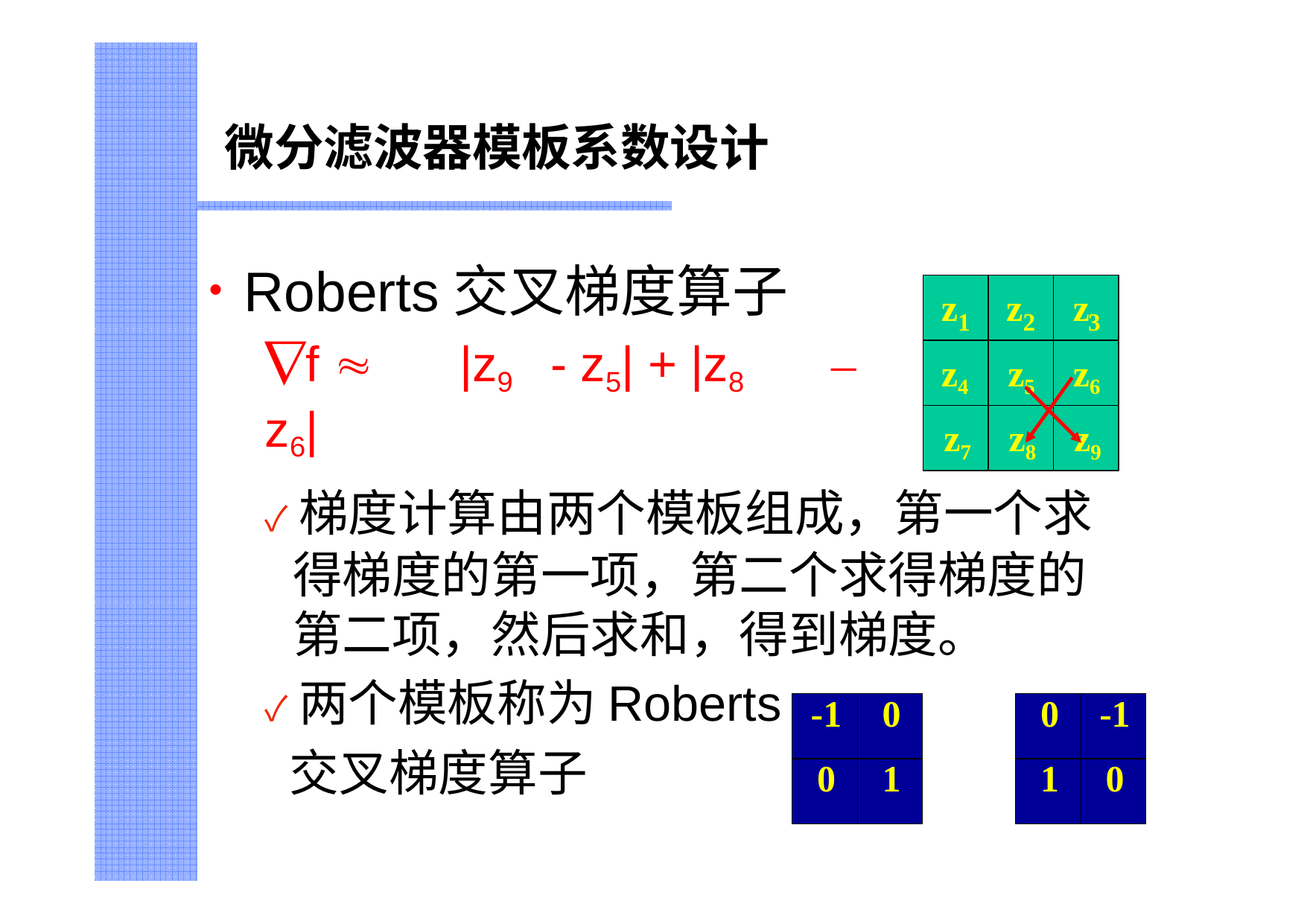

微分滤波器模板系数设计
# Roberts交叉梯度算子
∇f ≈	|z9	- z5| + |z8	–	z6|

z
z	z
1
2
3

z4	z5	z6

z7	z8	z9
✓梯度计算由两个模板组成，第一个求
得梯度的第一项，第二个求得梯度的 第二项，然后求和，得到梯度。
✓两个模板称为Roberts
交叉梯度算子
| -1 | 0 |
| --- | --- |
| 0 | 1 |
| 0 | -1 |
| --- | --- |
| 1 | 0 |